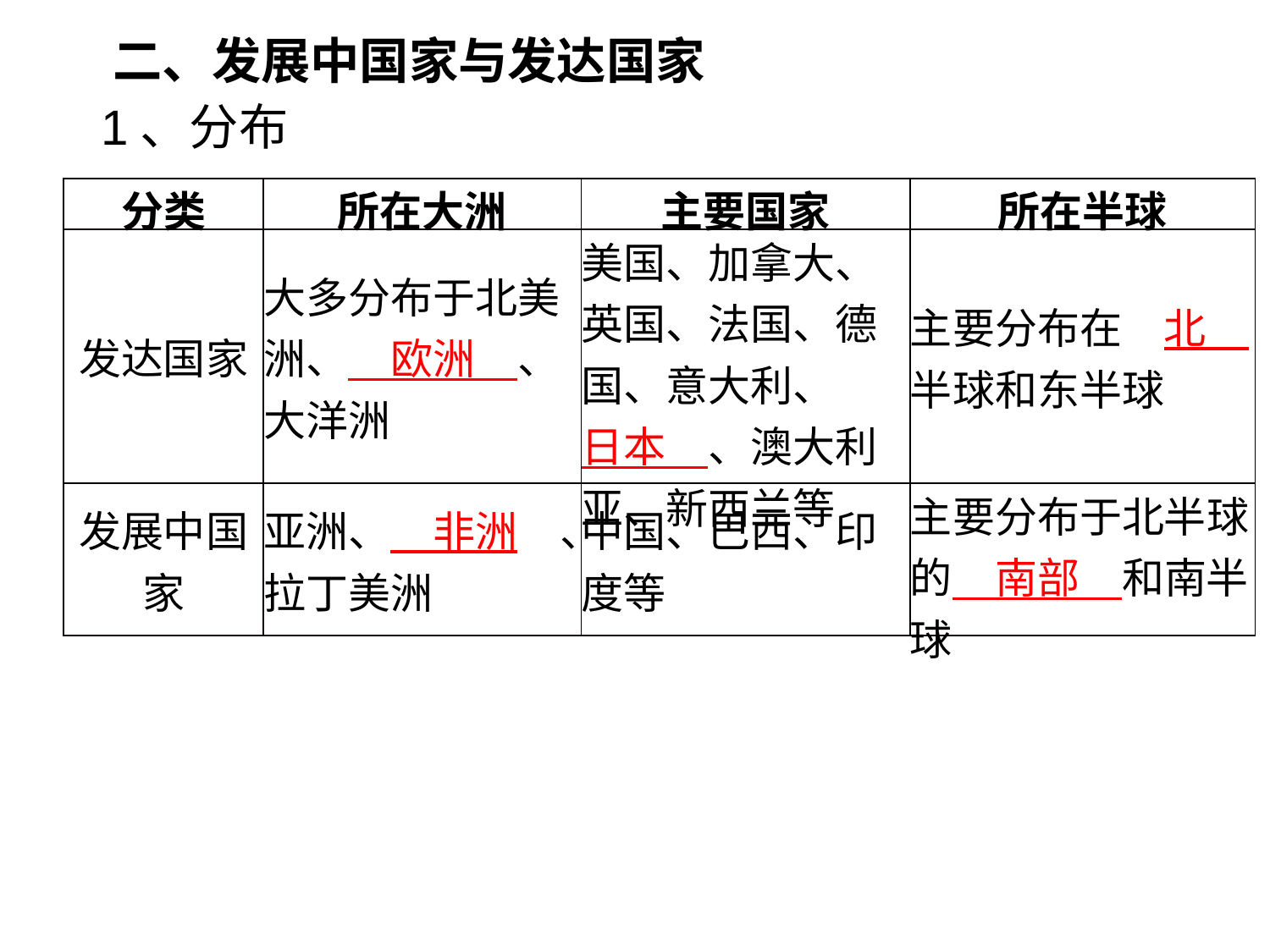

二、发展中国家与发达国家
1、分布
| 分类 | 所在大洲 | 主要国家 | 所在半球 |
| --- | --- | --- | --- |
| 发达国家 | 大多分布于北美洲、　欧洲　、大洋洲 | 美国、加拿大、英国、法国、德国、意大利、　日本　、澳大利亚、新西兰等 | 主要分布在　北　半球和东半球 |
| 发展中国家 | 亚洲、　非洲　、拉丁美洲 | 中国、巴西、印度等 | 主要分布于北半球的　南部　和南半球 |